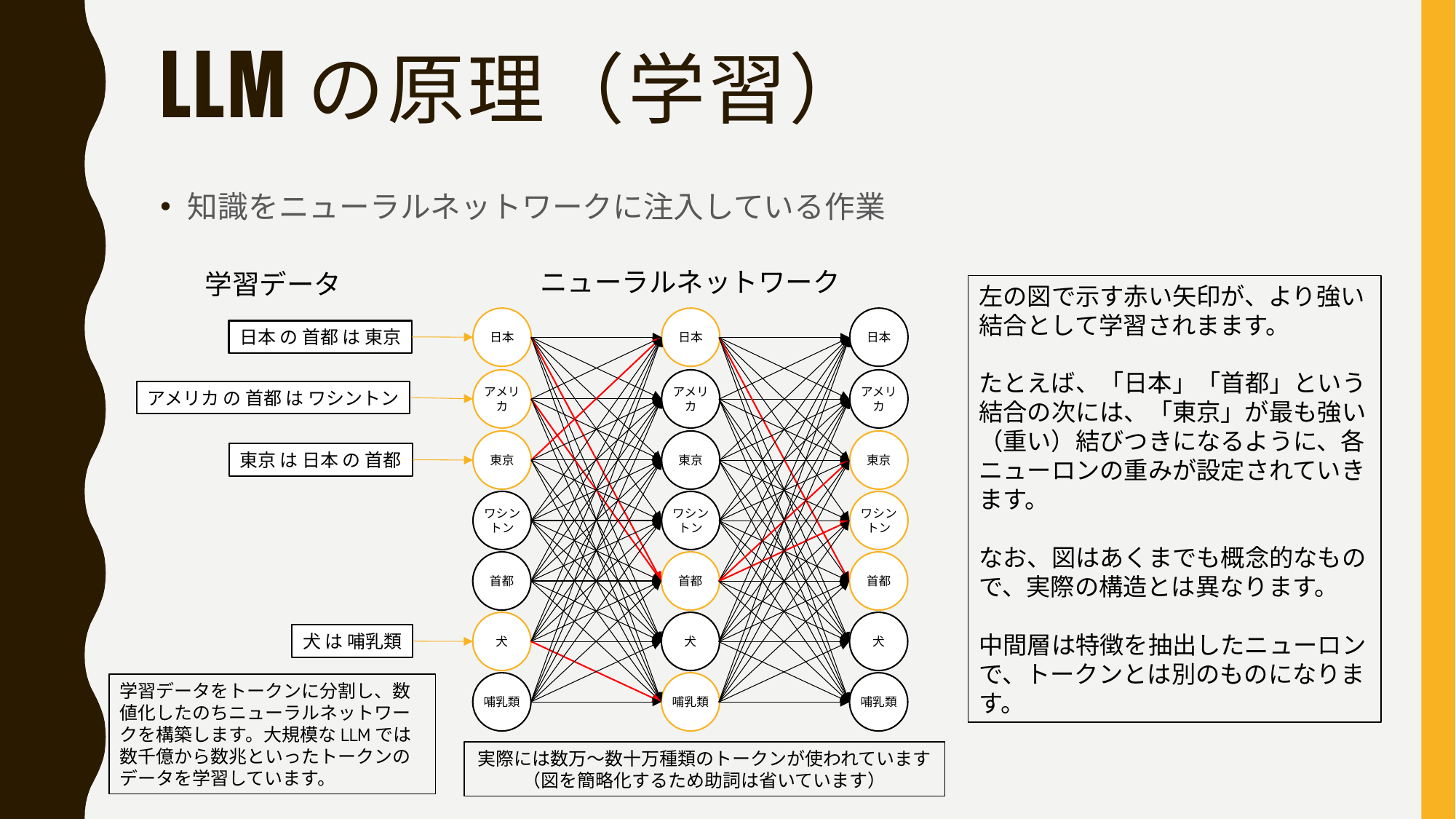

# LLMの原理（学習）
知識をニューラルネットワークに注入している作業
ニューラルネットワーク
学習データ
左の図で示す赤い矢印が、より強い結合として学習されまます。

たとえば、「日本」「首都」という結合の次には、「東京」が最も強い（重い）結びつきになるように、各ニューロンの重みが設定されていきます。

なお、図はあくまでも概念的なもので、実際の構造とは異なります。

中間層は特徴を抽出したニューロンで、トークンとは別のものになります。
日本
日本
日本
日本 の 首都 は 東京
アメリカ
アメリカ
アメリカ
アメリカ の 首都 は ワシントン
東京
東京
東京
東京 は 日本 の 首都
ワシントン
ワシントン
ワシントン
首都
首都
首都
犬
犬
犬
犬 は 哺乳類
哺乳類
哺乳類
哺乳類
学習データをトークンに分割し、数値化したのちニューラルネットワークを構築します。大規模なLLMでは数千億から数兆といったトークンのデータを学習しています。
実際には数万～数十万種類のトークンが使われています
（図を簡略化するため助詞は省いています）